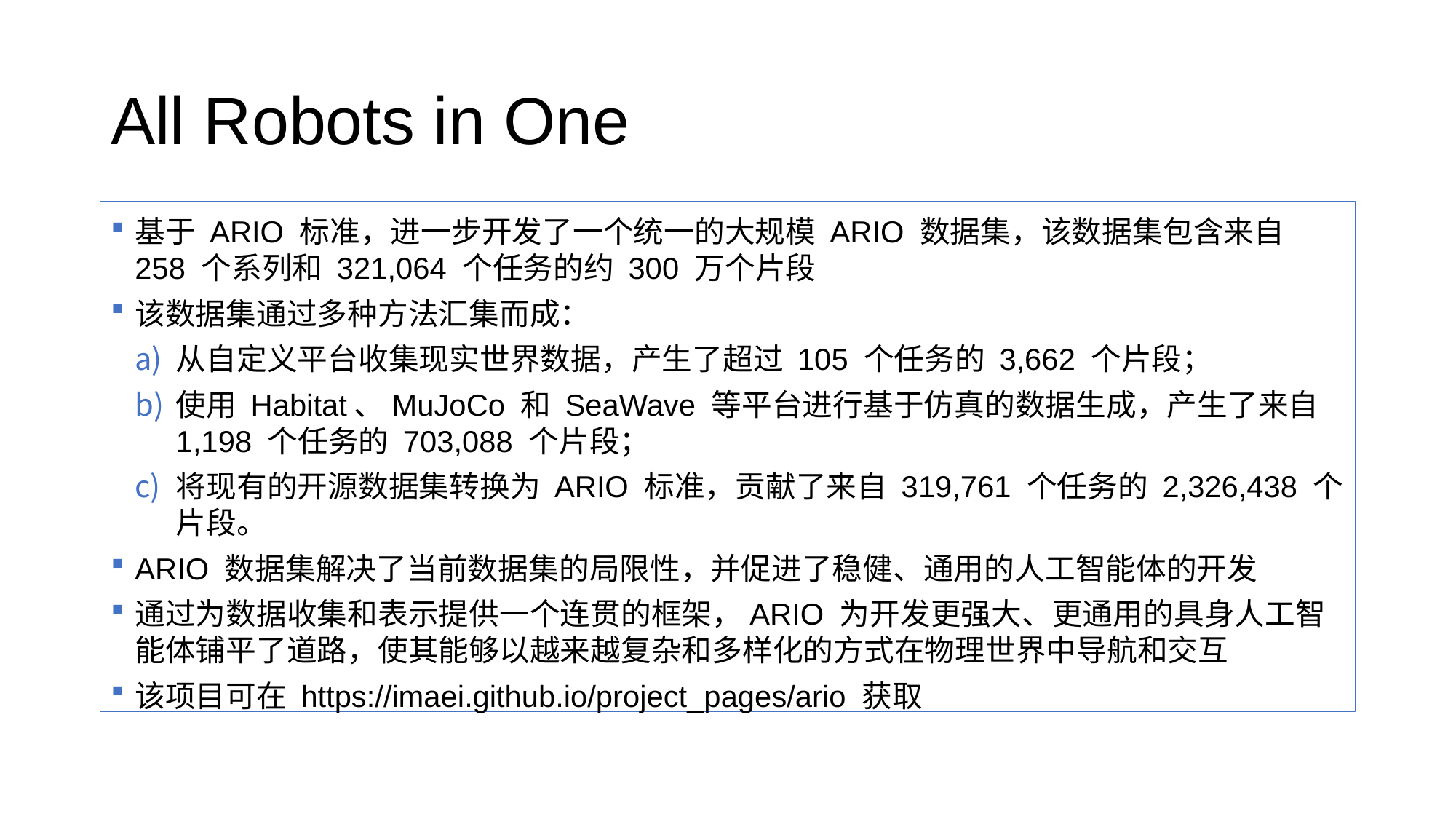

# All Robots in One
基于 ARIO 标准，进一步开发了一个统一的大规模 ARIO 数据集，该数据集包含来自 258 个系列和 321,064 个任务的约 300 万个片段
该数据集通过多种方法汇集而成：
从自定义平台收集现实世界数据，产生了超过 105 个任务的 3,662 个片段；
使用 Habitat、MuJoCo 和 SeaWave 等平台进行基于仿真的数据生成，产生了来自 1,198 个任务的 703,088 个片段；
将现有的开源数据集转换为 ARIO 标准，贡献了来自 319,761 个任务的 2,326,438 个片段。
ARIO 数据集解决了当前数据集的局限性，并促进了稳健、通用的人工智能体的开发
通过为数据收集和表示提供一个连贯的框架，ARIO 为开发更强大、更通用的具身人工智能体铺平了道路，使其能够以越来越复杂和多样化的方式在物理世界中导航和交互
该项目可在 https://imaei.github.io/project_pages/ario 获取